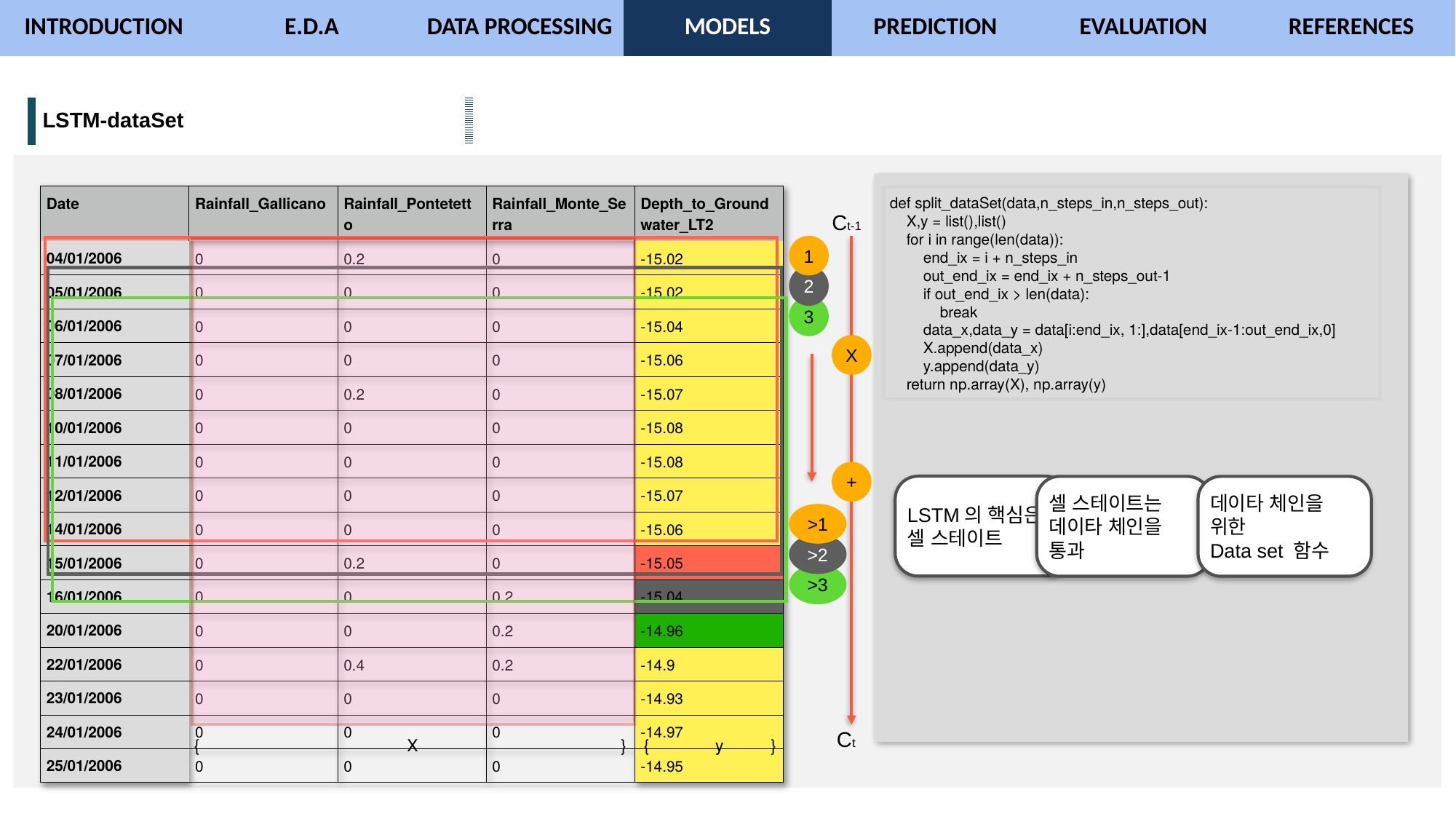

| INTRODUCTION | E.D.A | DATA PROCESSING | MODELS | PREDICTION | EVALUATION | REFERENCES |
| --- | --- | --- | --- | --- | --- | --- |
| LSTM-dataSet |  |
| --- | --- |
PART Ⅵ.

| Date | Rainfall\_Gallicano | Rainfall\_Pontetetto | Rainfall\_Monte\_Serra | Depth\_to\_Groundwater\_LT2 |
| --- | --- | --- | --- | --- |
| 04/01/2006 | 0 | 0.2 | 0 | -15.02 |
| 05/01/2006 | 0 | 0 | 0 | -15.02 |
| 06/01/2006 | 0 | 0 | 0 | -15.04 |
| 07/01/2006 | 0 | 0 | 0 | -15.06 |
| 08/01/2006 | 0 | 0.2 | 0 | -15.07 |
| 10/01/2006 | 0 | 0 | 0 | -15.08 |
| 11/01/2006 | 0 | 0 | 0 | -15.08 |
| 12/01/2006 | 0 | 0 | 0 | -15.07 |
| 14/01/2006 | 0 | 0 | 0 | -15.06 |
| 15/01/2006 | 0 | 0.2 | 0 | -15.05 |
| 16/01/2006 | 0 | 0 | 0.2 | -15.04 |
| 20/01/2006 | 0 | 0 | 0.2 | -14.96 |
| 22/01/2006 | 0 | 0.4 | 0.2 | -14.9 |
| 23/01/2006 | 0 | 0 | 0 | -14.93 |
| 24/01/2006 | 0 | 0 | 0 | -14.97 |
| 25/01/2006 | 0 | 0 | 0 | -14.95 |
def split_dataSet(data,n_steps_in,n_steps_out):
    X,y = list(),list()
    for i in range(len(data)):
        end_ix = i + n_steps_in
        out_end_ix = end_ix + n_steps_out-1
        if out_end_ix > len(data):
            break
        data_x,data_y = data[i:end_ix, 1:],data[end_ix-1:out_end_ix,0]
        X.append(data_x)
        y.append(data_y)
    return np.array(X), np.array(y)
Ct-1
1

2

3

X

+
LSTM의 핵심은
셀 스테이트
셀 스테이트는
데이타 체인을 통과
데이타 체인을 위한
Data set 함수
>1
>2
>3
Ct
{                                            X                                           }
{              y          }